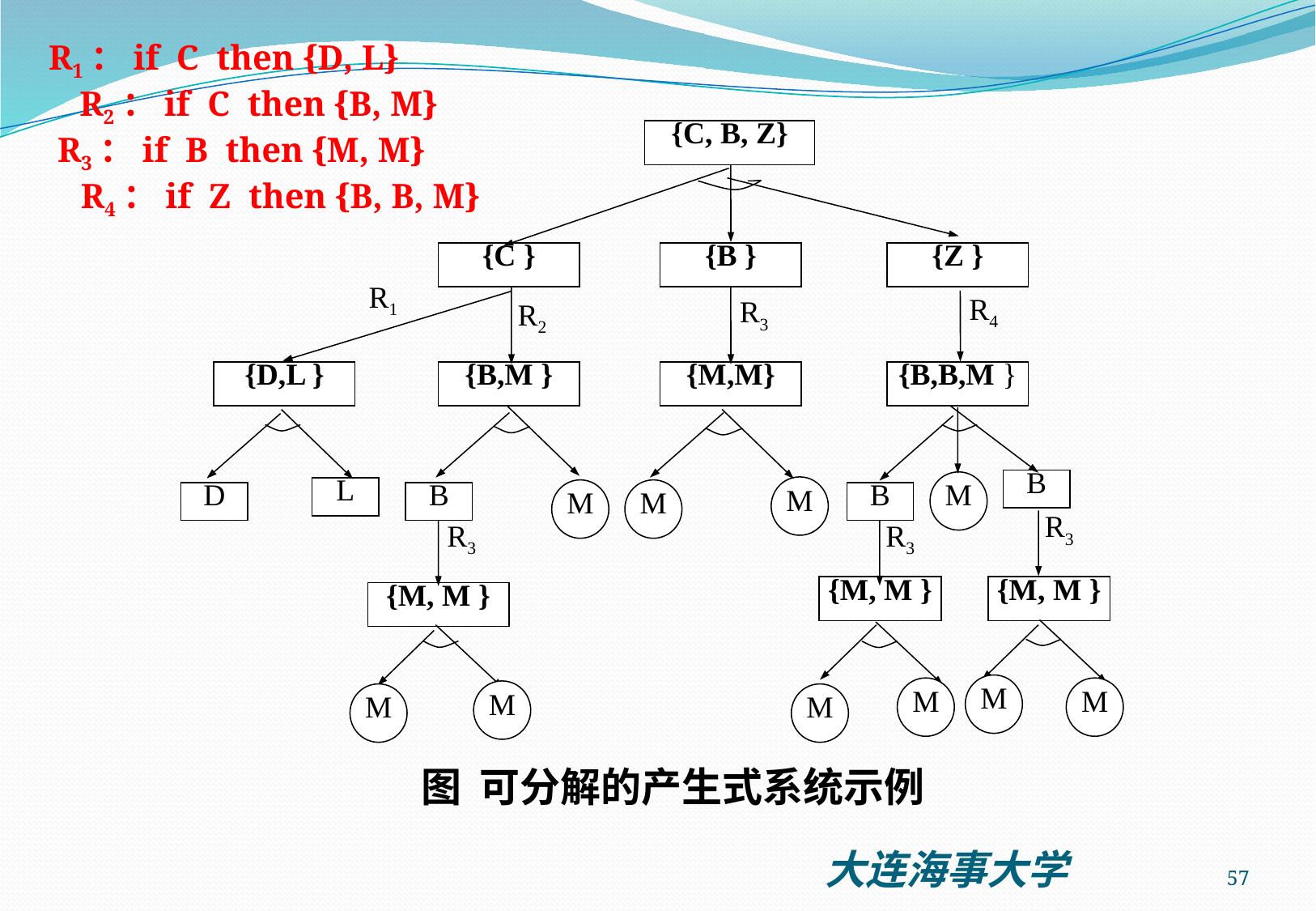

R1：if  C  then {D, L}
R2：if  C  then {B, M}
 R3：if  B  then {M, M}
     R4：if  Z  then {B, B, M}
{C, B, Z}

{C }
{B }
{Z }
R1

R4
R3
R2
{D,L }
{B,M }
{M,M}
{B,B,M }

B
M
M
L
M
M
D
B
B

R3
R3
R3

{M, M }
{M, M }
{M, M }

M
M
M
M
M
M
图  可分解的产生式系统示例
57